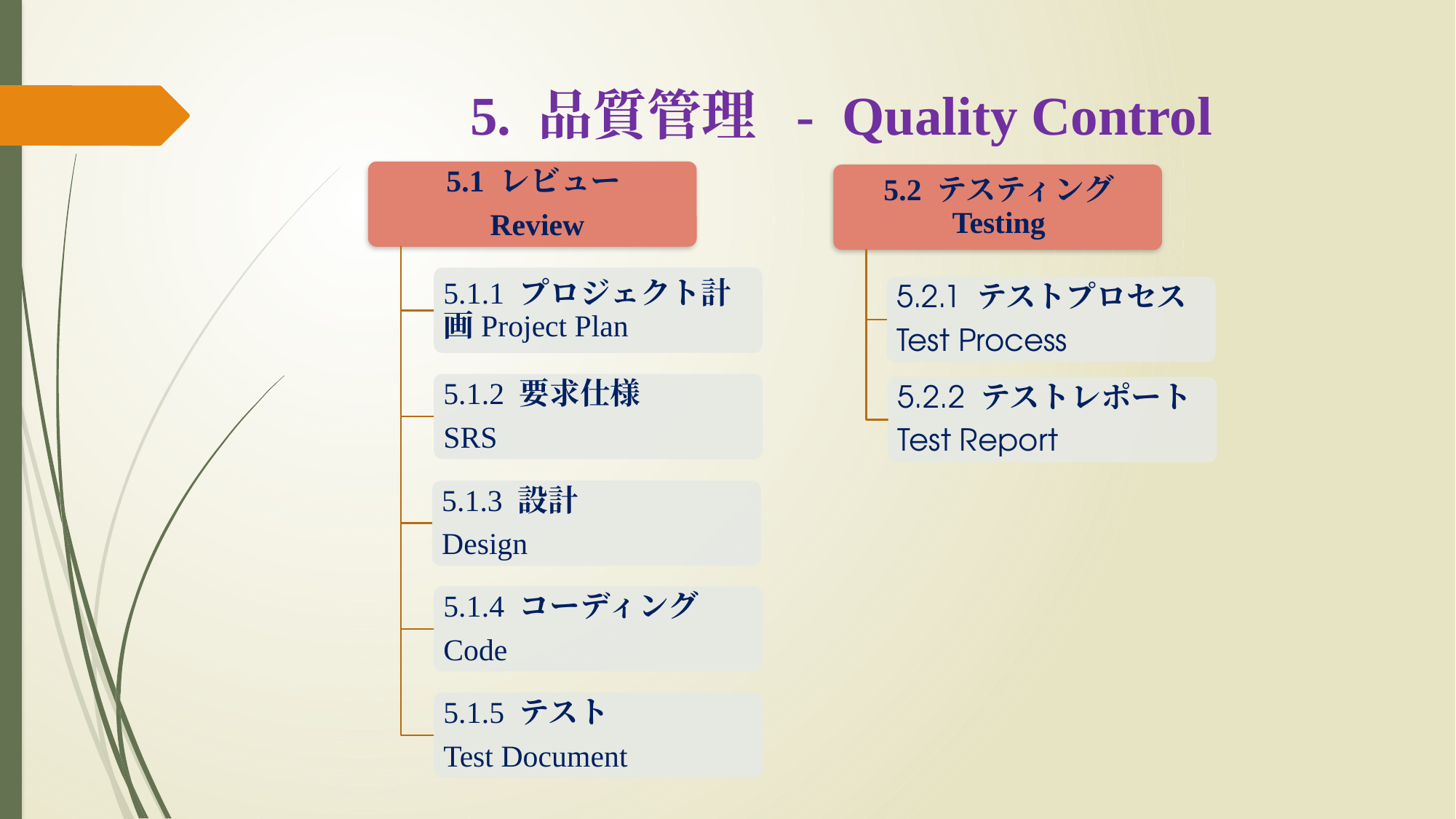

# 5. 品質管理  -  Quality Control
5.1 レビュー
 Review
5.1.1 プロジェクト計画Project Plan
5.1.2 要求仕様
SRS
5.1.3 設計
Design
5.1.4 コーディング
Code
5.1.5 テスト
Test Document
5.2 テスティング Testing
5.2.1 テストプロセス
Test Process
5.2.2 テストレポート
Test Report